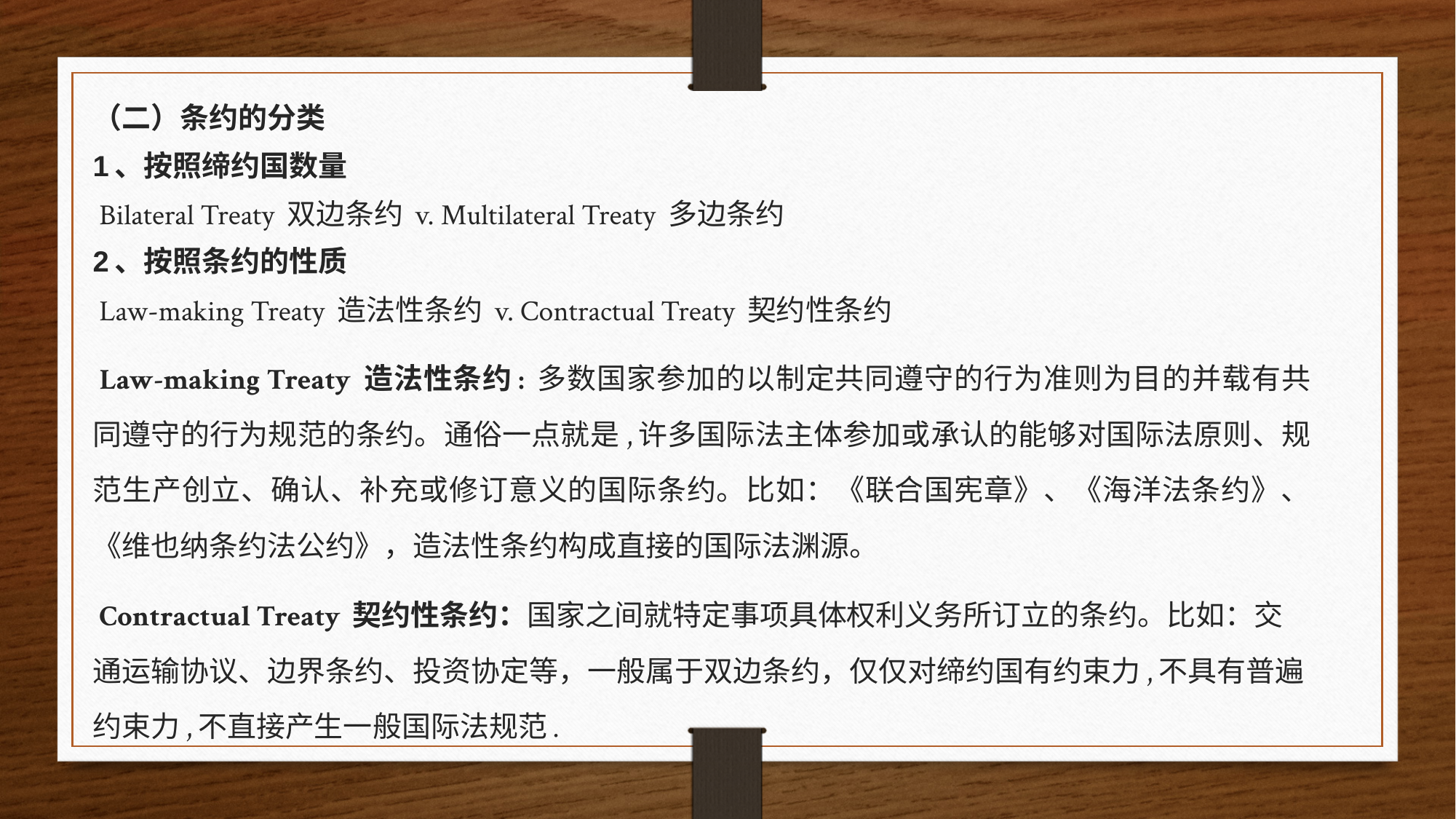

（二）条约的分类
1、按照缔约国数量
 Bilateral Treaty 双边条约 v. Multilateral Treaty 多边条约
2、按照条约的性质
 Law-making Treaty 造法性条约 v. Contractual Treaty 契约性条约
 Law-making Treaty 造法性条约: 多数国家参加的以制定共同遵守的行为准则为目的并载有共同遵守的行为规范的条约。通俗一点就是,许多国际法主体参加或承认的能够对国际法原则、规范生产创立、确认、补充或修订意义的国际条约。比如：《联合国宪章》、《海洋法条约》、《维也纳条约法公约》，造法性条约构成直接的国际法渊源。
 Contractual Treaty 契约性条约：国家之间就特定事项具体权利义务所订立的条约。比如：交通运输协议、边界条约、投资协定等，一般属于双边条约，仅仅对缔约国有约束力,不具有普遍约束力,不直接产生一般国际法规范.